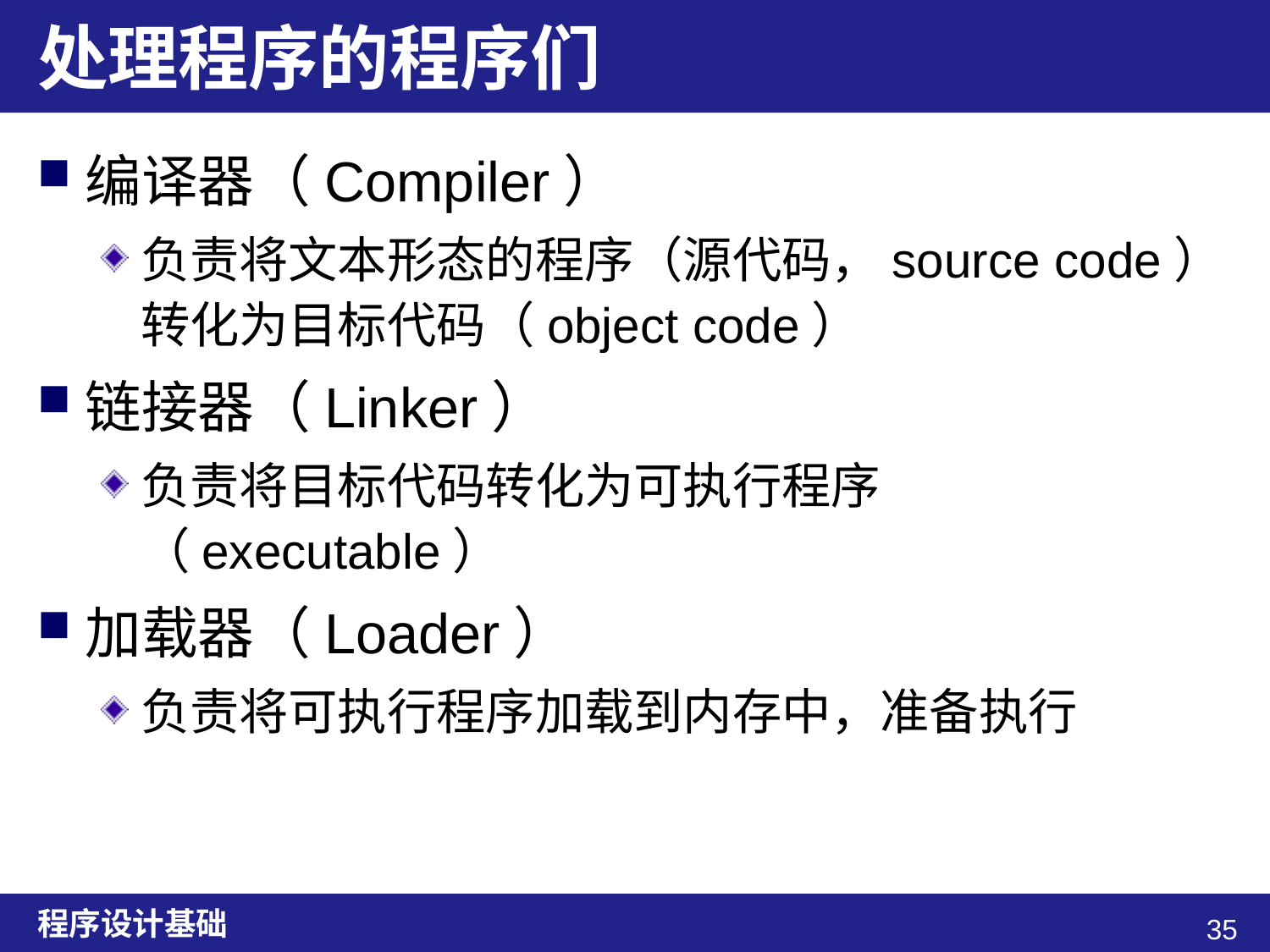

# 处理程序的程序们
编译器（Compiler）
负责将文本形态的程序（源代码，source code）转化为目标代码（object code）
链接器（Linker）
负责将目标代码转化为可执行程序（executable）
加载器（Loader）
负责将可执行程序加载到内存中，准备执行